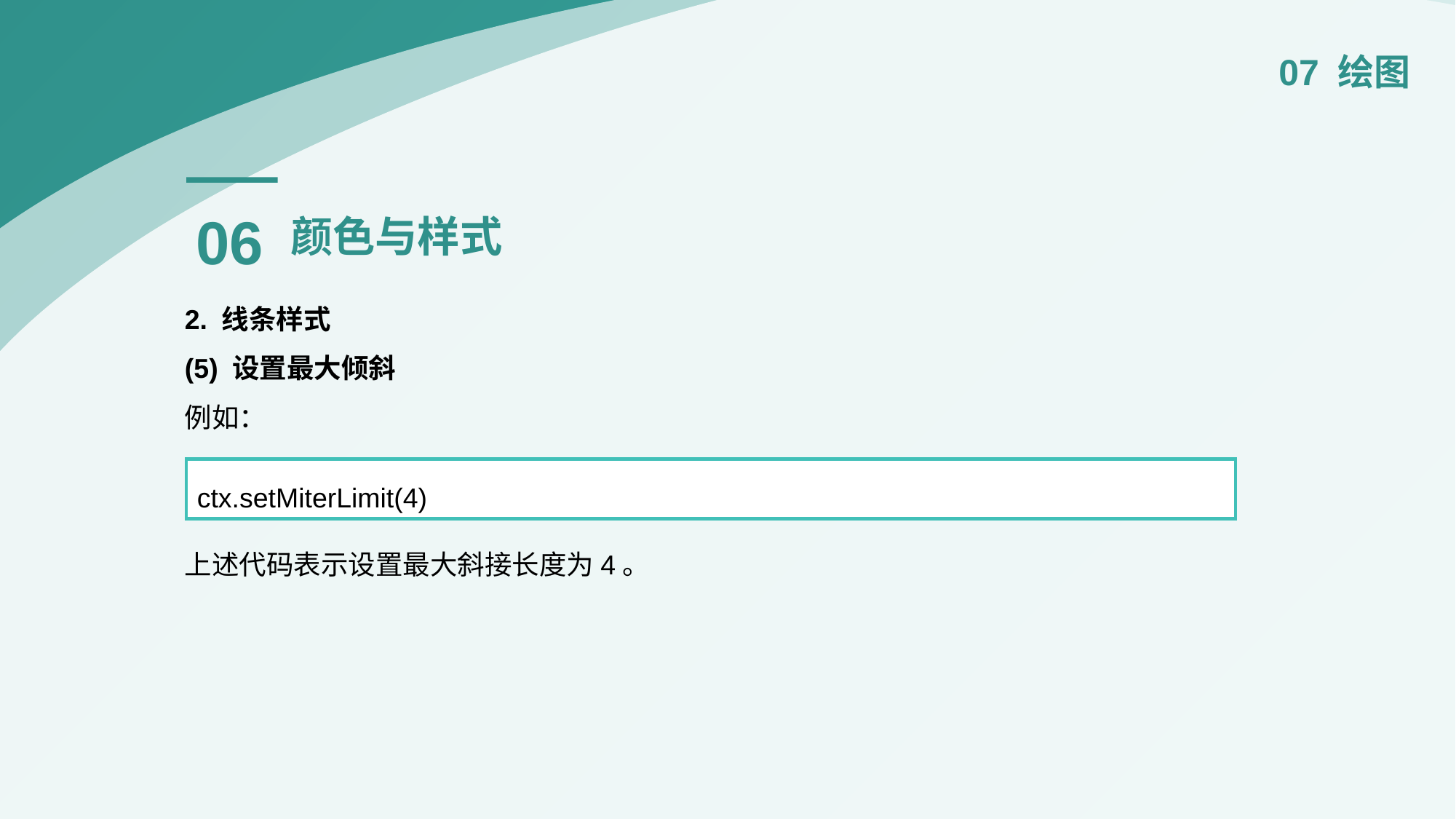

07 绘图
06

颜色与样式
2. 线条样式
(5) 设置最大倾斜
例如：

上述代码表示设置最大斜接长度为4。
ctx.setMiterLimit(4)